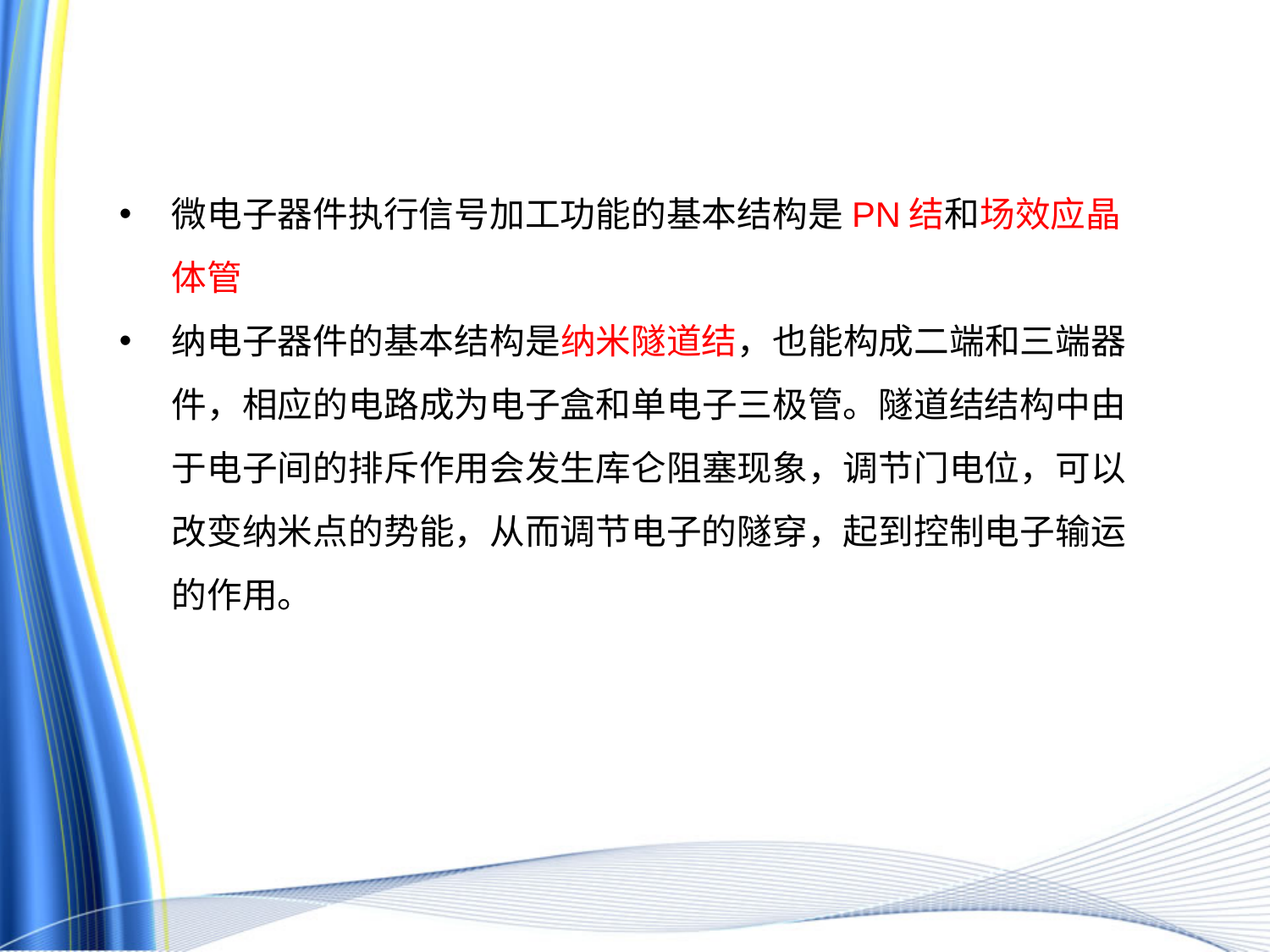

微电子器件执行信号加工功能的基本结构是PN结和场效应晶体管
纳电子器件的基本结构是纳米隧道结，也能构成二端和三端器件，相应的电路成为电子盒和单电子三极管。隧道结结构中由于电子间的排斥作用会发生库仑阻塞现象，调节门电位，可以改变纳米点的势能，从而调节电子的隧穿，起到控制电子输运的作用。